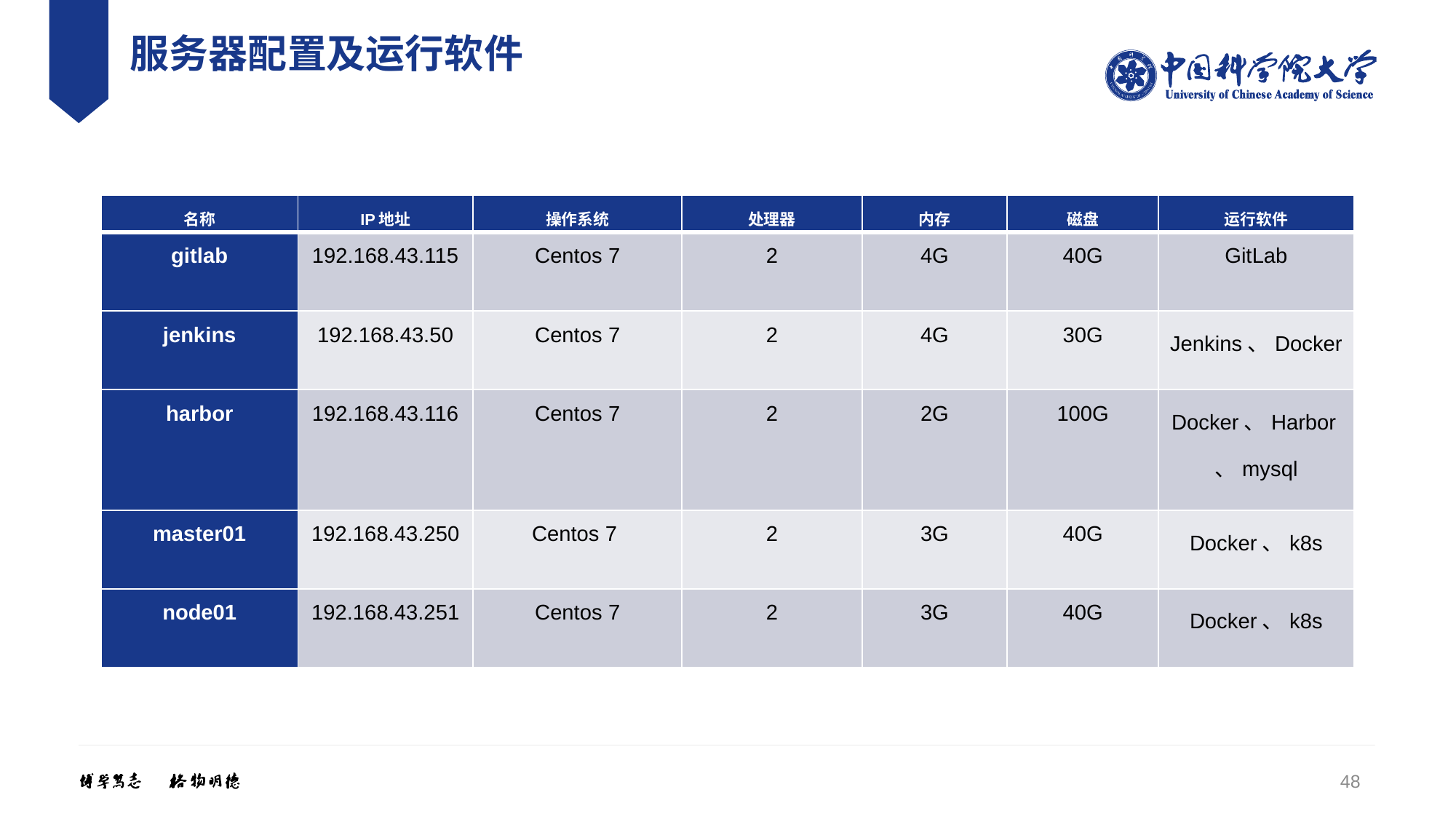

# 服务器配置及运行软件
| 名称 | IP地址 | 操作系统 | 处理器 | 内存 | 磁盘 | 运行软件 |
| --- | --- | --- | --- | --- | --- | --- |
| gitlab | 192.168.43.115 | Centos 7 | 2 | 4G | 40G | GitLab |
| jenkins | 192.168.43.50 | Centos 7 | 2 | 4G | 30G | Jenkins、Docker |
| harbor | 192.168.43.116 | Centos 7 | 2 | 2G | 100G | Docker、Harbor、mysql |
| master01 | 192.168.43.250 | Centos 7 | 2 | 3G | 40G | Docker、k8s |
| node01 | 192.168.43.251 | Centos 7 | 2 | 3G | 40G | Docker、k8s |
48